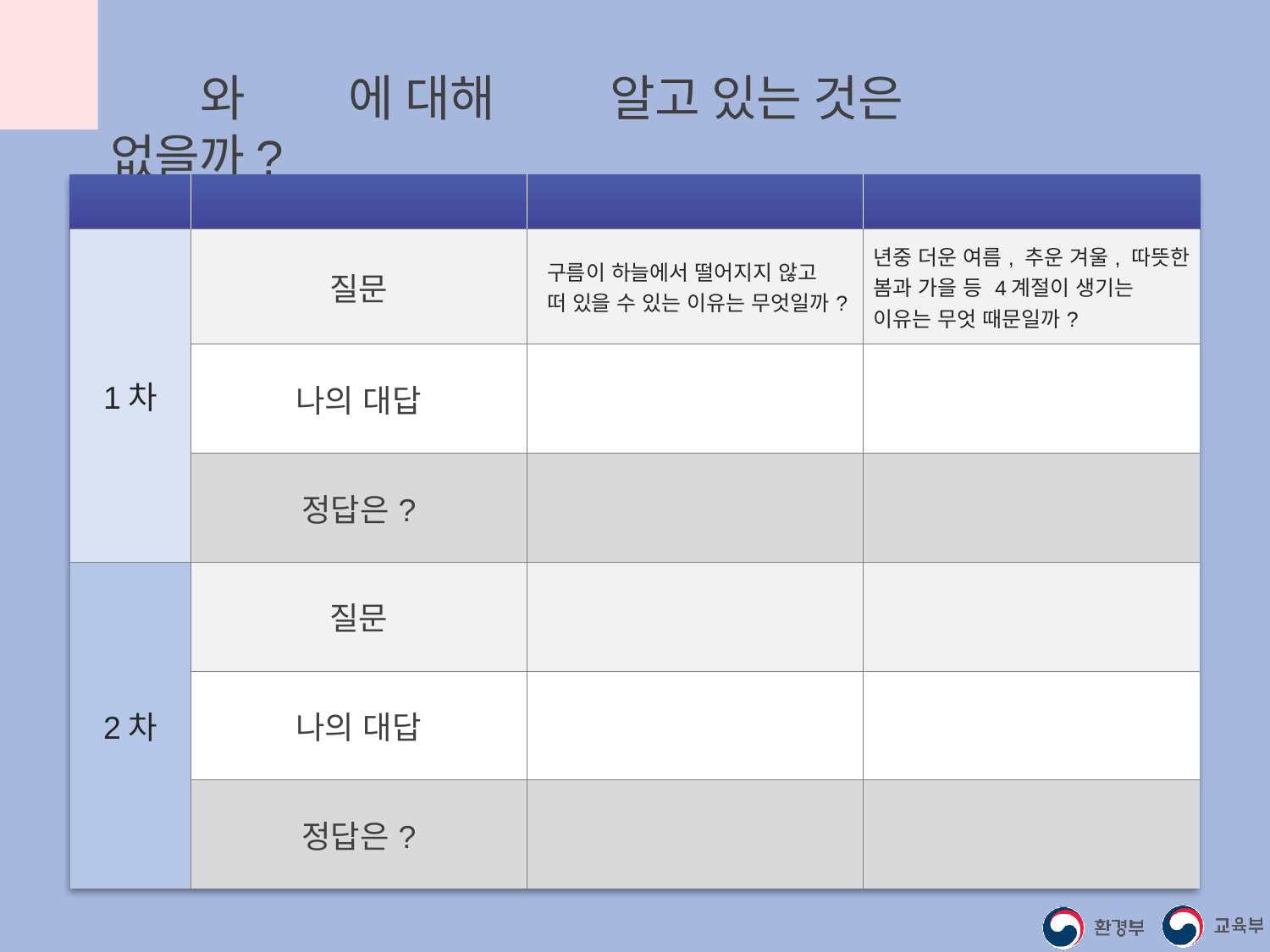

날씨와 계절에 대해 잘못 알고 있는 것은 없을까?
|  |  | 날씨 | 계절 |
| --- | --- | --- | --- |
| 1차 | 질문 | 구름이 하늘에서 떨어지지 않고 떠 있을 수 있는 이유는 무엇일까? | 년중 더운 여름, 추운 겨울, 따뜻한 봄과 가을 등 4계절이 생기는 이유는 무엇 때문일까? |
|  | 나의 대답 |  |  |
|  | 정답은? |  |  |
| 2차 | 질문 |  |  |
|  | 나의 대답 |  |  |
|  | 정답은? |  |  |